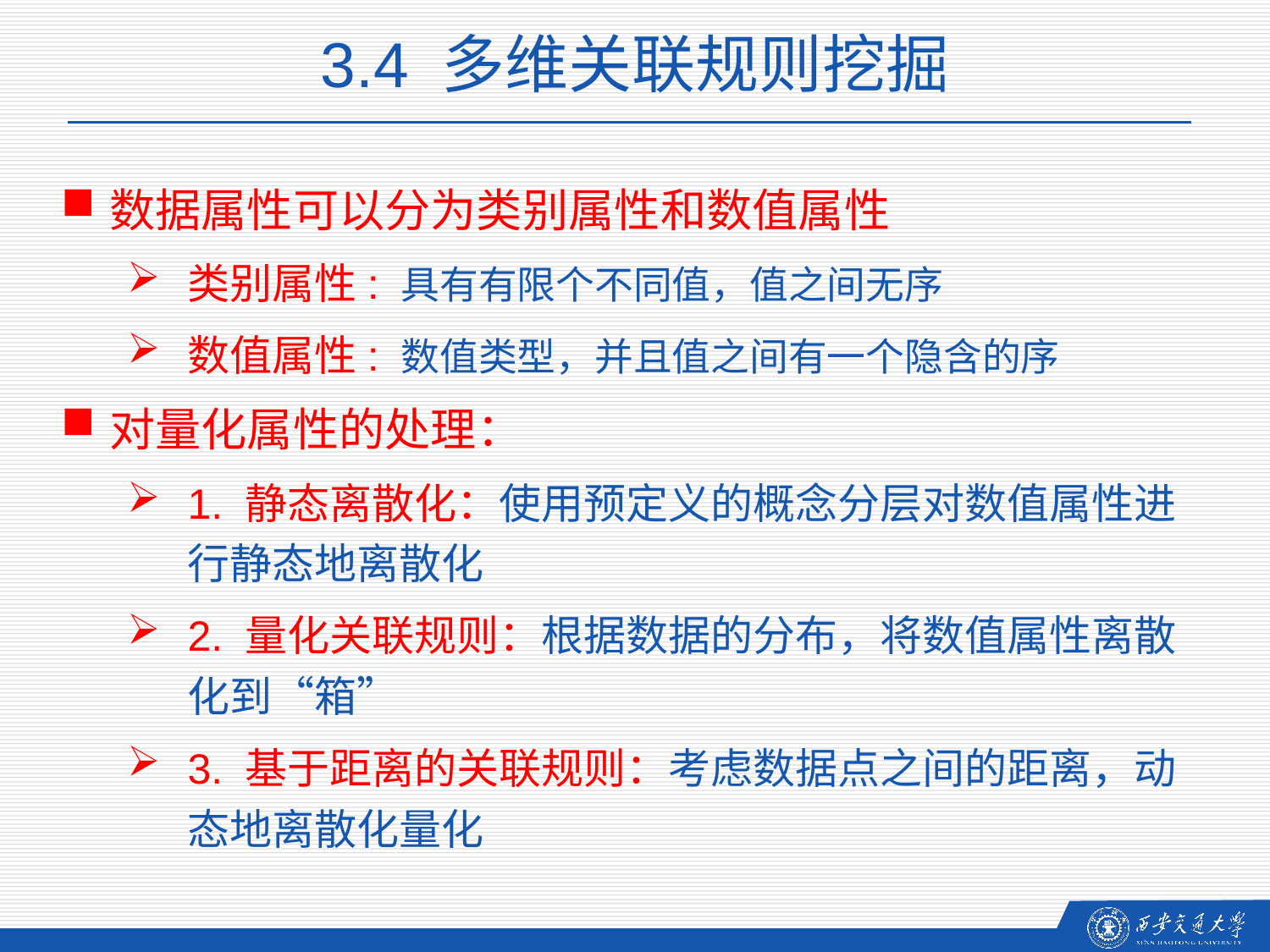

3.4 多维关联规则挖掘
数据属性可以分为类别属性和数值属性
类别属性: 具有有限个不同值，值之间无序
数值属性: 数值类型，并且值之间有一个隐含的序
对量化属性的处理：
1. 静态离散化：使用预定义的概念分层对数值属性进行静态地离散化
2. 量化关联规则：根据数据的分布，将数值属性离散化到“箱”
3. 基于距离的关联规则：考虑数据点之间的距离，动态地离散化量化